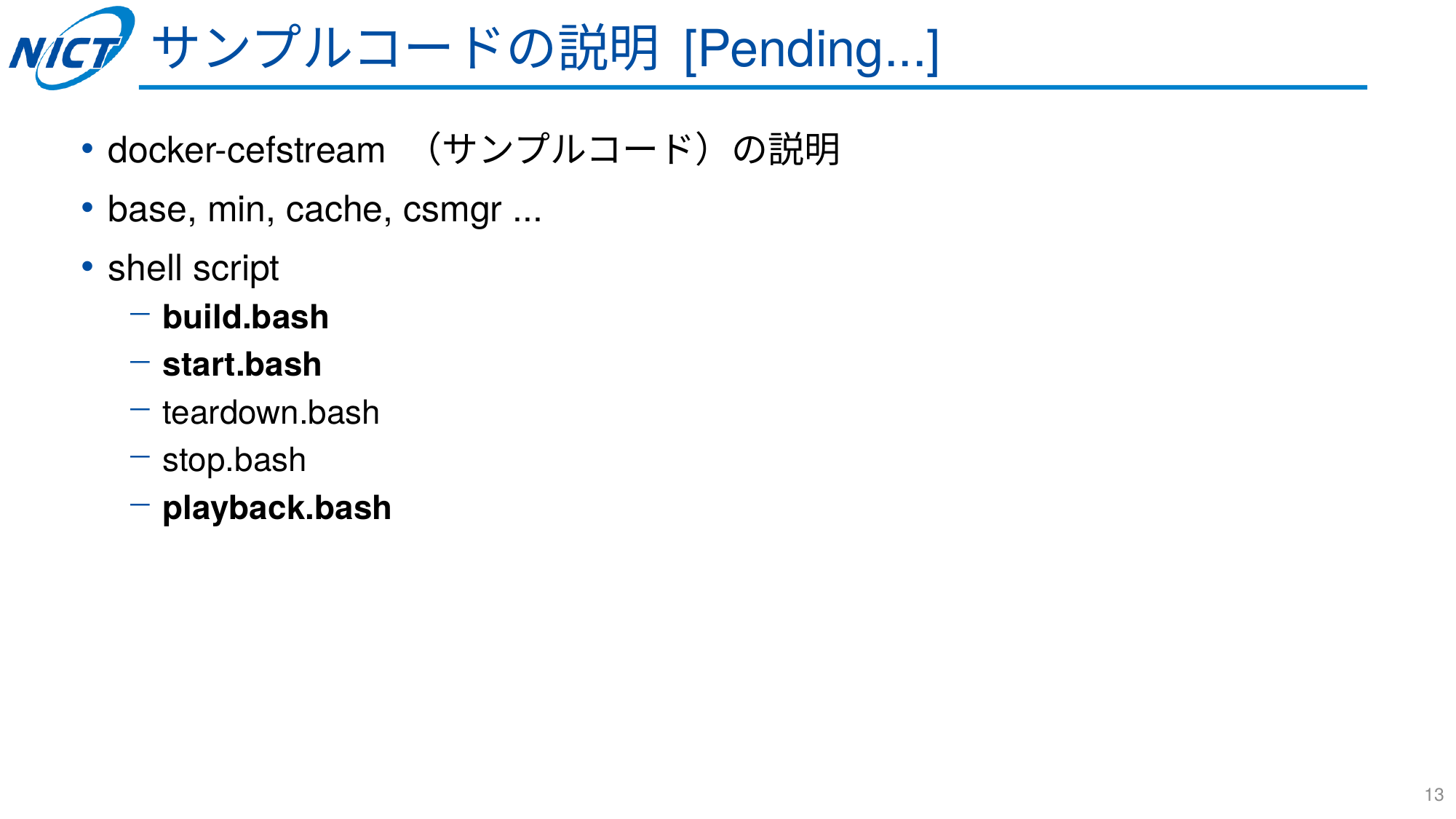

# サンプルコードの説明 [Pending...]
docker-cefstream （サンプルコード）の説明
base, min, cache, csmgr ...
shell script
build.bash
start.bash
teardown.bash
stop.bash
playback.bash

13